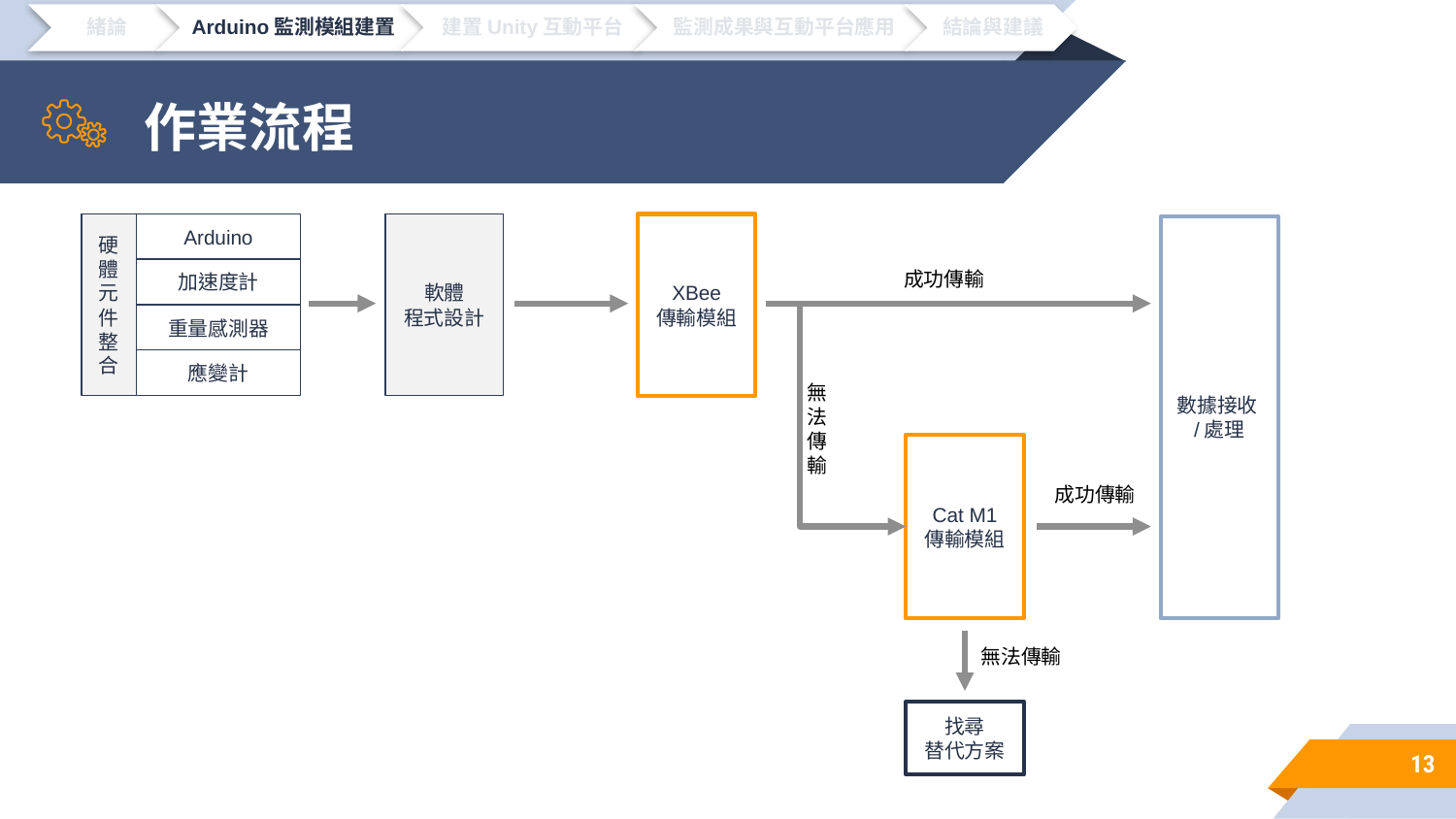

緒論
Arduino監測模組建置
建置Unity互動平台
監測成果與互動平台應用
結論與建議
硬體元件整合

# 作業流程
Arduino 開發板
加速度計
是否
順利傳輸

否
重量感測器
應變計
Cat M1無線傳輸模組
軟體程式設計
Arduino
XBee
傳輸模組
軟體
程式設計
硬體元件整合
數據接收/處理
Arduino IDE
加速度計
成功傳輸
是
現地安裝
是否
順利傳輸
重量感測器
找尋
替代方案
否
XBee無線傳輸模組
應變計
無法傳輸
是
Cat M1
傳輸模組
現地安裝
成功傳輸
數據接收/處理
Excel
Python
無法傳輸
找尋
替代方案
13
整合製作_XBee方案
1
程式編寫
XBee模組
Arduino 開發板
加速度計
應變計
重量感測器
整合製作_Cat M1方案
2
Arduino 開發板
加速度計
程式編寫
Cat M1模組
應變計
重量感測器
現地安裝
3
無線傳輸效果測試
4
數據接收與處理
5